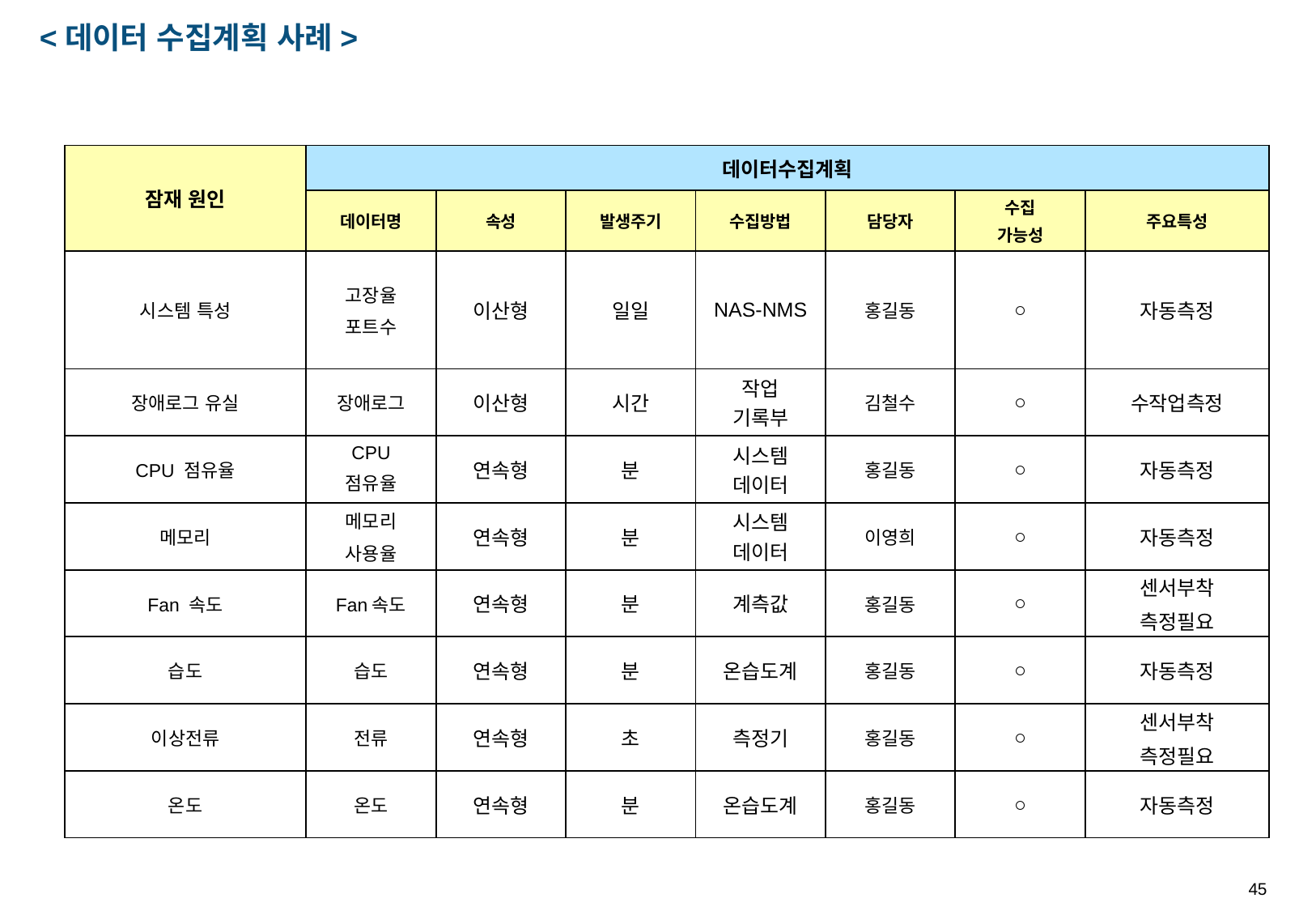

<데이터 수집계획 사례>
| 잠재 원인 | 데이터수집계획 |  |  |  |  |  |  |
| --- | --- | --- | --- | --- | --- | --- | --- |
|  | 데이터명 | 속성 | 발생주기 | 수집방법 | 담당자 | 수집 가능성 | 주요특성 |
| 시스템 특성 | 고장율 포트수 | 이산형 | 일일 | NAS-NMS | 홍길동 | ○ | 자동측정 |
| 장애로그 유실 | 장애로그 | 이산형 | 시간 | 작업 기록부 | 김철수 | ○ | 수작업측정 |
| CPU 점유율 | CPU 점유율 | 연속형 | 분 | 시스템 데이터 | 홍길동 | ○ | 자동측정 |
| 메모리 | 메모리 사용율 | 연속형 | 분 | 시스템 데이터 | 이영희 | ○ | 자동측정 |
| Fan 속도 | Fan속도 | 연속형 | 분 | 계측값 | 홍길동 | ○ | 센서부착 측정필요 |
| 습도 | 습도 | 연속형 | 분 | 온습도계 | 홍길동 | ○ | 자동측정 |
| 이상전류 | 전류 | 연속형 | 초 | 측정기 | 홍길동 | ○ | 센서부착 측정필요 |
| 온도 | 온도 | 연속형 | 분 | 온습도계 | 홍길동 | ○ | 자동측정 |

45